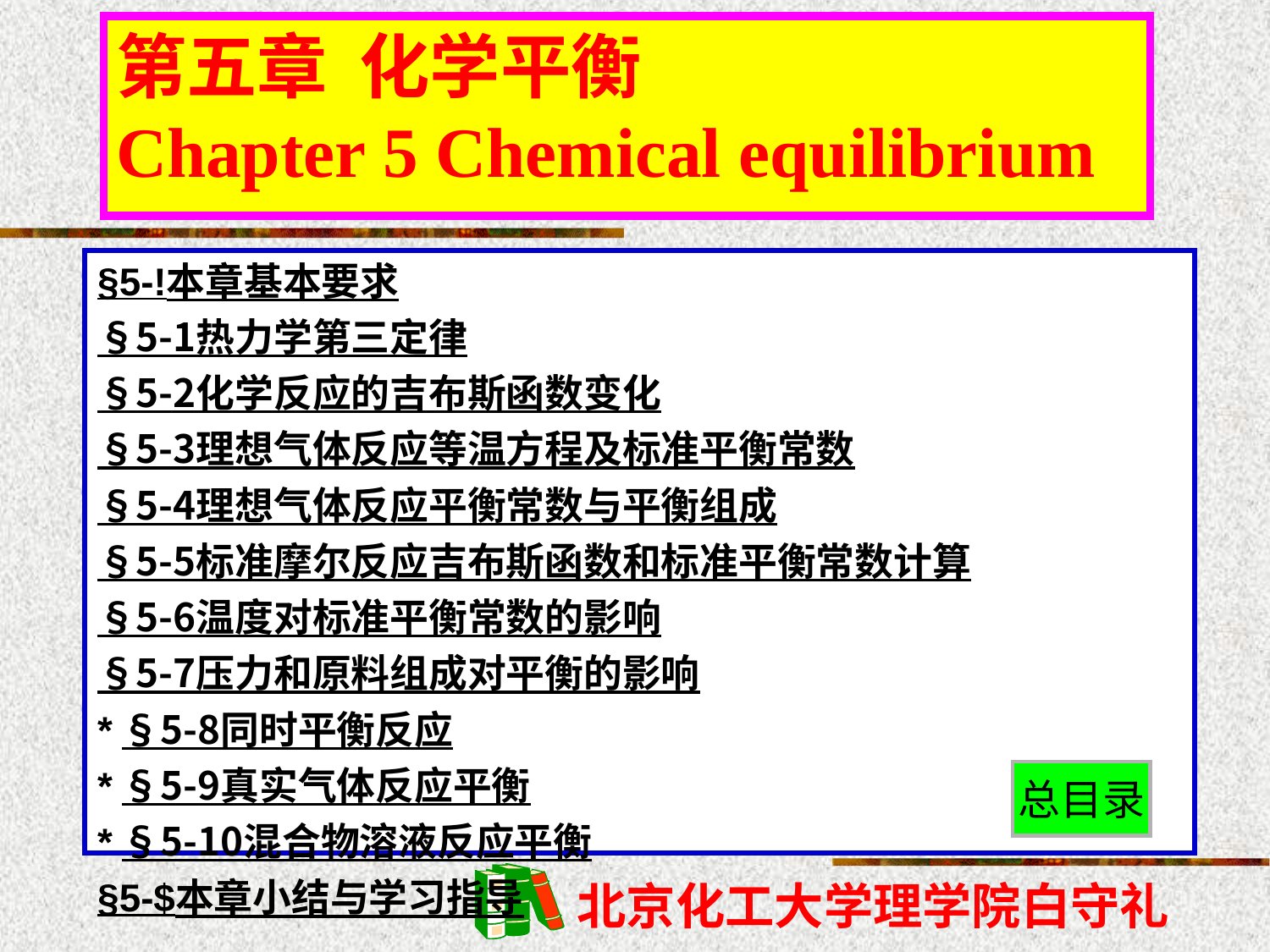

第五章  化学平衡
Chapter 5 Chemical equilibrium
§5-!本章基本要求
§5-1热力学第三定律
§5-2化学反应的吉布斯函数变化
§5-3理想气体反应等温方程及标准平衡常数
§5-4理想气体反应平衡常数与平衡组成
§5-5标准摩尔反应吉布斯函数和标准平衡常数计算
§5-6温度对标准平衡常数的影响
§5-7压力和原料组成对平衡的影响
*§5-8同时平衡反应
*§5-9真实气体反应平衡
*§5-10混合物溶液反应平衡
§5-$本章小结与学习指导
总目录